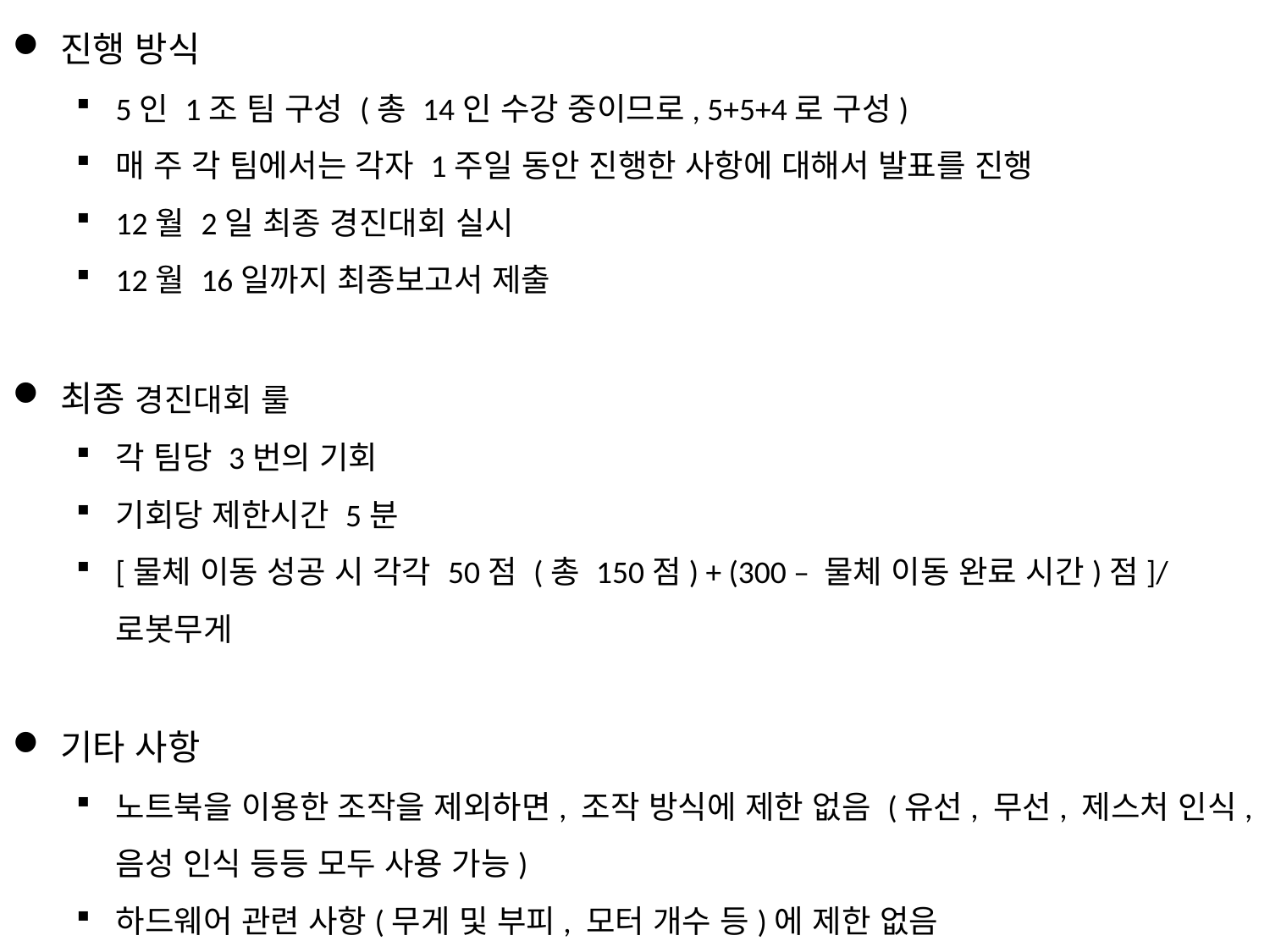

진행 방식
5인 1조 팀 구성 (총 14인 수강 중이므로, 5+5+4로 구성)
매 주 각 팀에서는 각자 1주일 동안 진행한 사항에 대해서 발표를 진행
12월 2일 최종 경진대회 실시
12월 16일까지 최종보고서 제출

최종 경진대회 룰
각 팀당 3번의 기회
기회당 제한시간 5분
[물체 이동 성공 시 각각 50점 (총 150점) + (300 – 물체 이동 완료 시간)점]/로봇무게

기타 사항
노트북을 이용한 조작을 제외하면, 조작 방식에 제한 없음 (유선, 무선, 제스처 인식, 음성 인식 등등 모두 사용 가능)
하드웨어 관련 사항(무게 및 부피, 모터 개수 등)에 제한 없음
외부 전원 공급 방식 사용 불가, 경진대회 시작 후 충전 불가